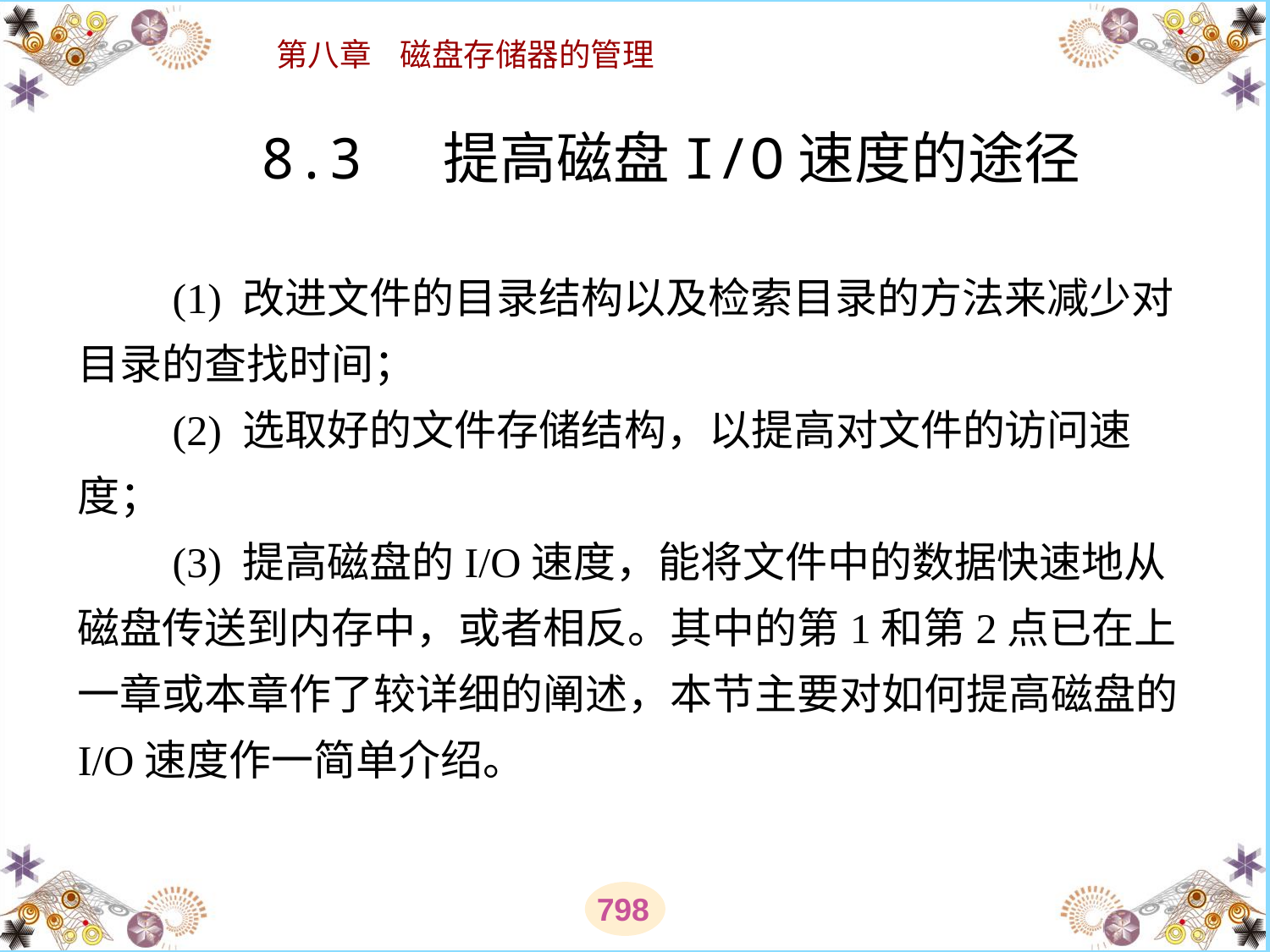

# 8.3  提高磁盘I/O速度的途径 　　(1) 改进文件的目录结构以及检索目录的方法来减少对目录的查找时间； 　　(2) 选取好的文件存储结构，以提高对文件的访问速度； 　　(3) 提高磁盘的I/O速度，能将文件中的数据快速地从磁盘传送到内存中，或者相反。其中的第1和第2点已在上一章或本章作了较详细的阐述，本节主要对如何提高磁盘的I/O速度作一简单介绍。